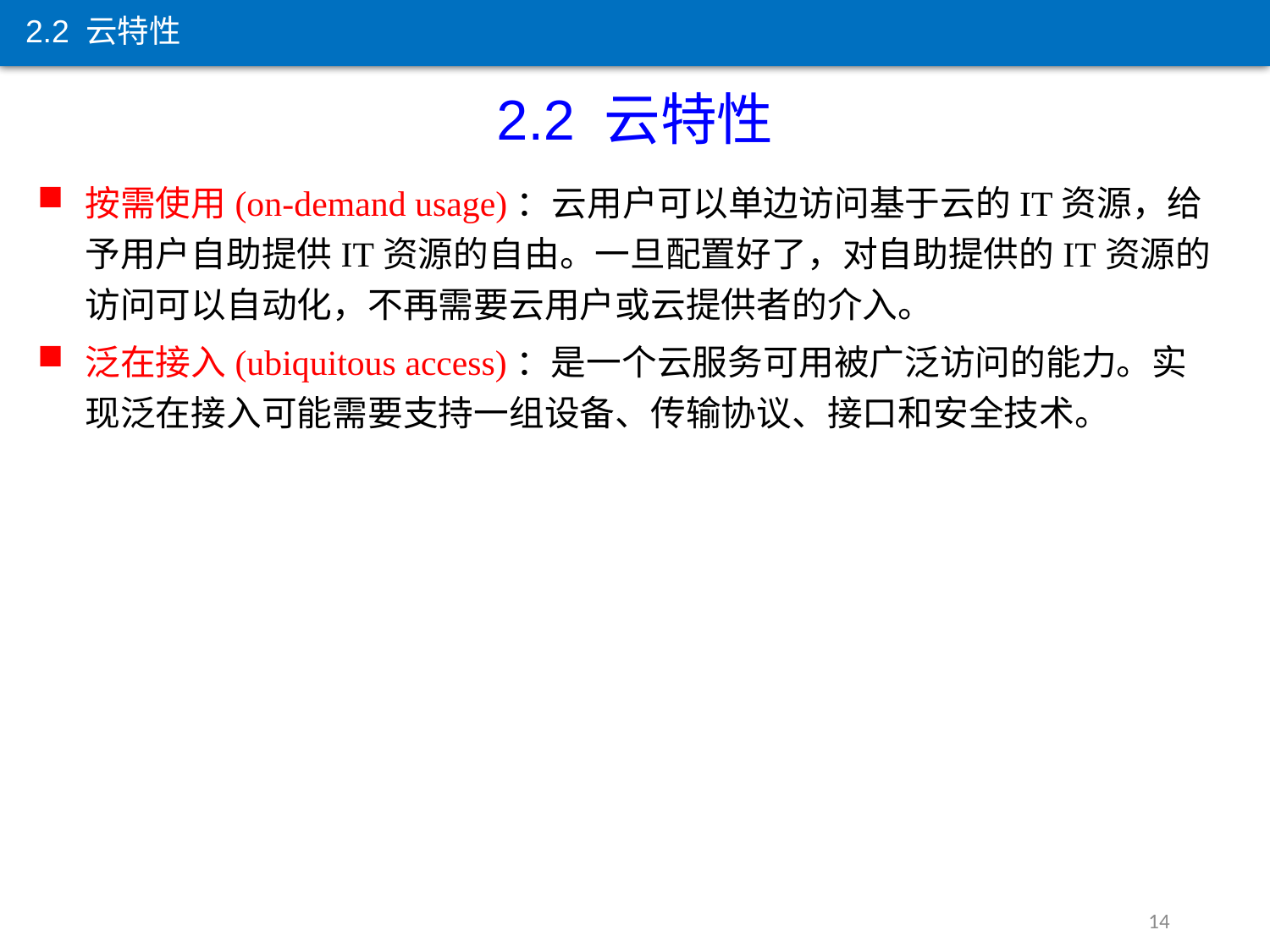

2.2 云特性
2.2 云特性
按需使用(on-demand usage)：云用户可以单边访问基于云的IT资源，给予用户自助提供IT资源的自由。一旦配置好了，对自助提供的IT资源的访问可以自动化，不再需要云用户或云提供者的介入。
泛在接入(ubiquitous access)：是一个云服务可用被广泛访问的能力。实现泛在接入可能需要支持一组设备、传输协议、接口和安全技术。

14